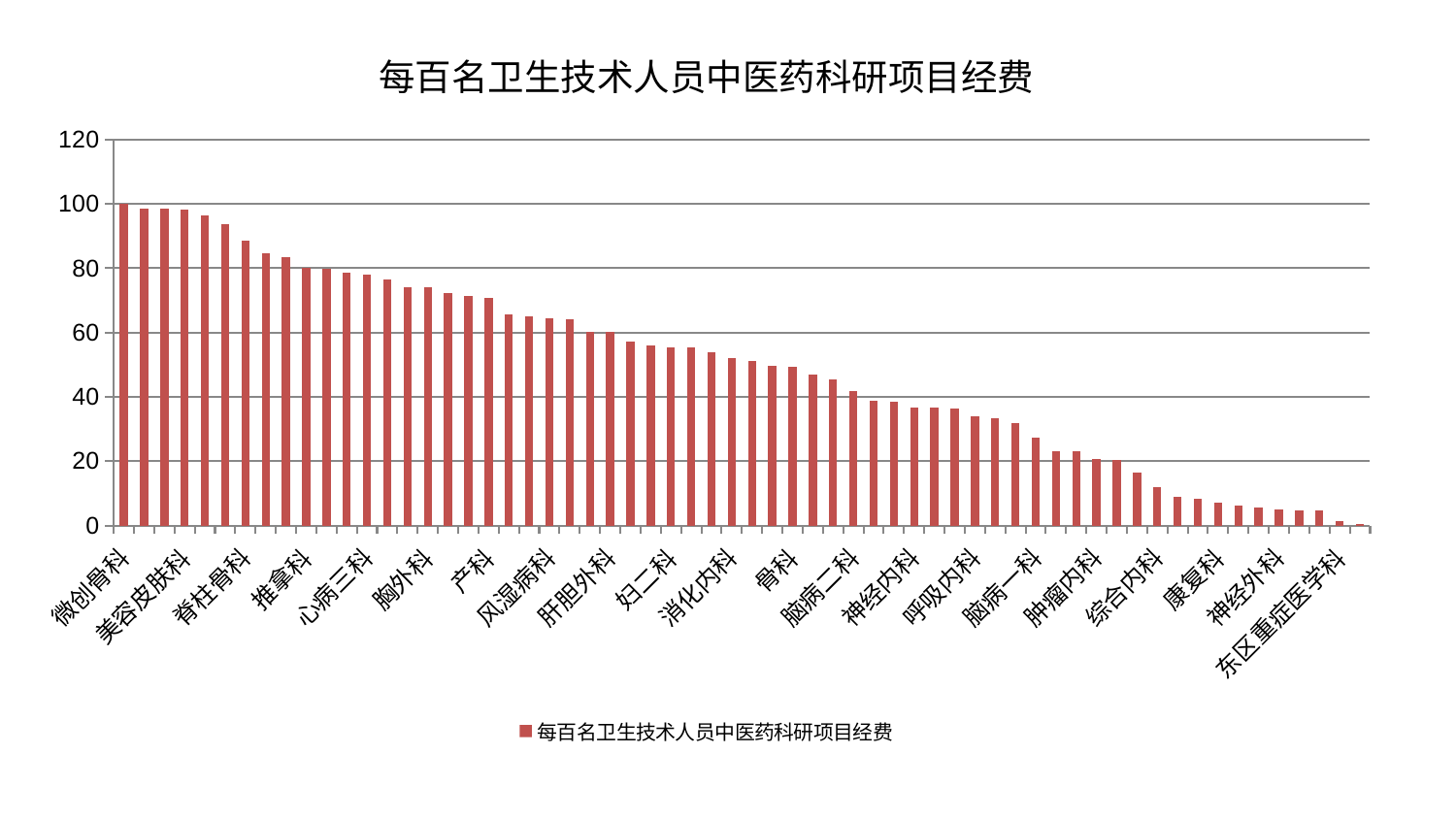

### Chart: 每百名卫生技术人员中医药科研项目经费

| Category | 每百名卫生技术人员中医药科研项目经费 |
|---|---|
| 微创骨科 | 100.0 |
| 脾胃病科 | 98.55226147676984 |
| 关节骨科 | 98.41450524823846 |
| 美容皮肤科 | 98.14816940559672 |
| 普通外科 | 96.31209990721597 |
| 心血管内科 | 93.63062853464203 |
| 脊柱骨科 | 88.56145988020519 |
| 皮肤科 | 84.73443687290604 |
| 周围血管科 | 83.33716347769592 |
| 推拿科 | 79.97970425364497 |
| 东区肾病科 | 79.82947294110087 |
| 小儿推拿科 | 78.5731667120953 |
| 心病三科 | 78.15856464104179 |
| 肝病科 | 76.55659763624588 |
| 内分泌科 | 74.2269992983768 |
| 胸外科 | 74.19740849172064 |
| 口腔科 | 72.31681595447736 |
| 创伤骨科 | 71.33678366004189 |
| 产科 | 70.65616520413788 |
| 心病一科 | 65.71378921965727 |
| 运动损伤骨科 | 64.90375746566066 |
| 风湿病科 | 64.46725416225195 |
| 肾脏内科 | 64.21643996911168 |
| 妇科 | 60.10467396636703 |
| 肝胆外科 | 60.08194018309561 |
| 身心医学科 | 57.33800416597743 |
| 老年医学科 | 55.86398127090485 |
| 妇二科 | 55.43029770755547 |
| 泌尿外科 | 55.325109512781886 |
| 儿科 | 53.86279574213208 |
| 消化内科 | 52.10958532816883 |
| 男科 | 51.026331095727485 |
| 乳腺甲状腺外科 | 49.58749016249983 |
| 骨科 | 49.32275333117332 |
| 血液科 | 46.82873388995928 |
| 耳鼻喉科 | 45.3484174878141 |
| 脑病二科 | 41.834432102796846 |
| 脾胃科消化科合并 | 38.884347058541 |
| 显微骨科 | 38.36025195891489 |
| 神经内科 | 36.62581960070344 |
| 医院 | 36.59415934206963 |
| 中医经典科 | 36.26969387865641 |
| 呼吸内科 | 33.89754824197869 |
| 脑病三科 | 33.20839291918851 |
| 中医外治中心 | 31.930338878099352 |
| 脑病一科 | 27.298418410778567 |
| 针灸科 | 23.207823555840775 |
| 妇科妇二科合并 | 23.141188906029278 |
| 肿瘤内科 | 20.607316769405696 |
| 肛肠科 | 20.237413958233542 |
| 西区重症医学科 | 16.55731548846551 |
| 综合内科 | 11.966325430484591 |
| 重症医学科 | 8.797089344003187 |
| 治未病中心 | 8.159721935052104 |
| 康复科 | 7.228721349401168 |
| 心病四科 | 6.333462432814998 |
| 心病二科 | 5.700379971645935 |
| 神经外科 | 4.969467758157249 |
| 肾病科 | 4.6160251434967625 |
| 眼科 | 4.585806517385564 |
| 东区重症医学科 | 1.4641165334016555 |
| 小儿骨科 | 0.4012509586691358 |
43